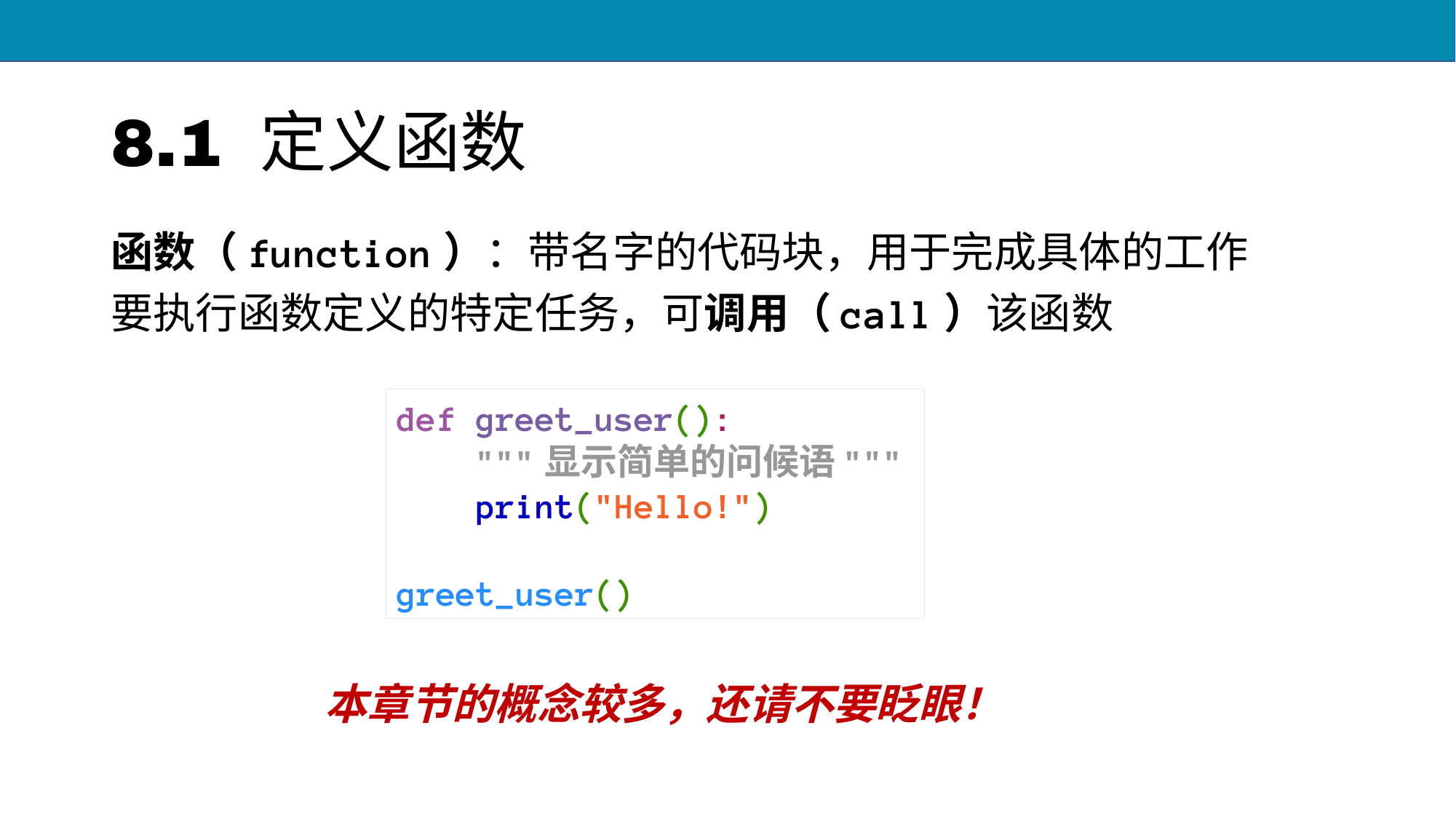

# 8.1 定义函数
函数（function）：带名字的代码块，用于完成具体的工作
要执行函数定义的特定任务，可调用（call）该函数
def greet_user():
    """显示简单的问候语"""
    print("Hello!")
greet_user()
本章节的概念较多，还请不要眨眼！